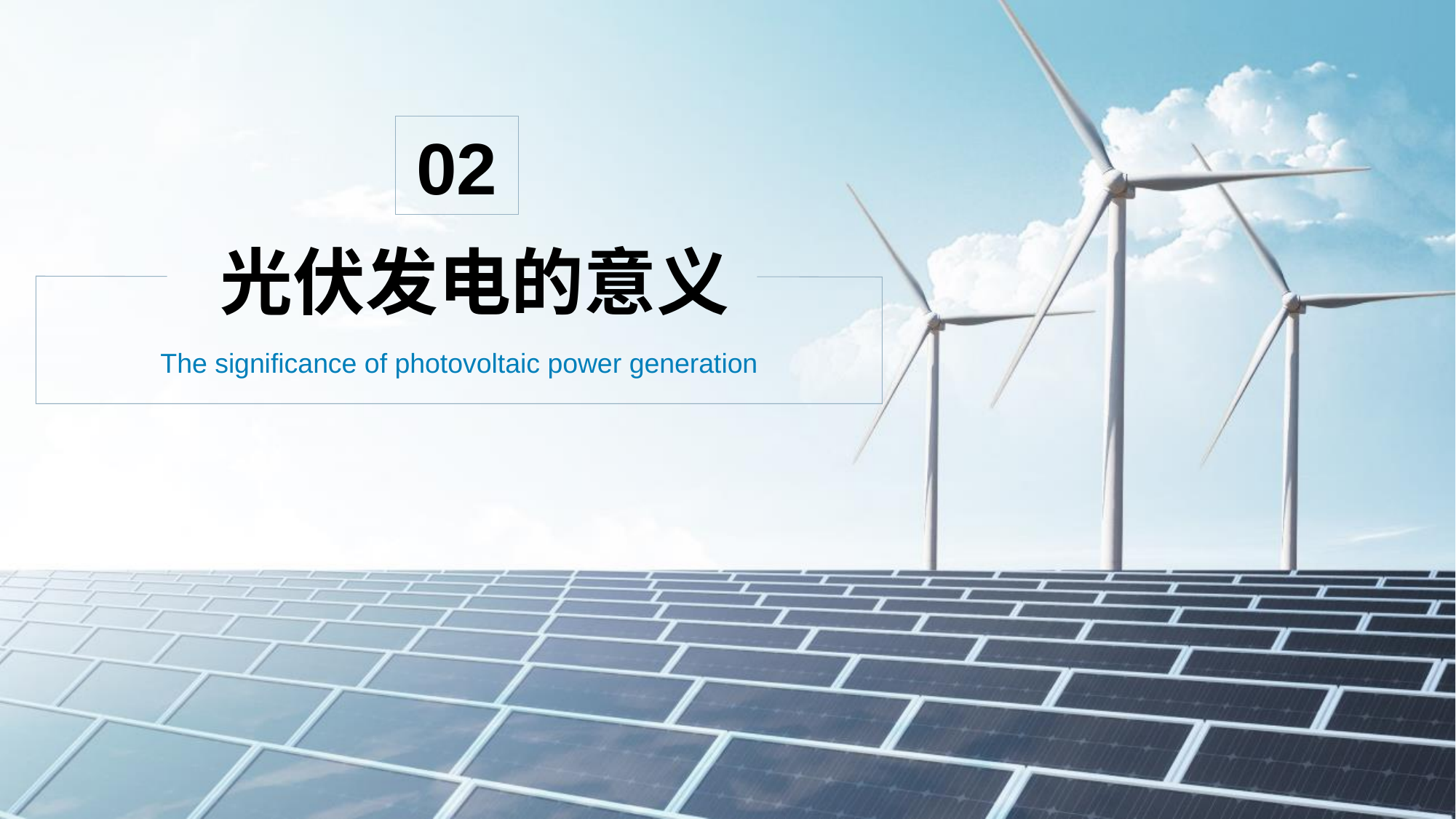

02
光伏发电的意义

The significance of photovoltaic power generation